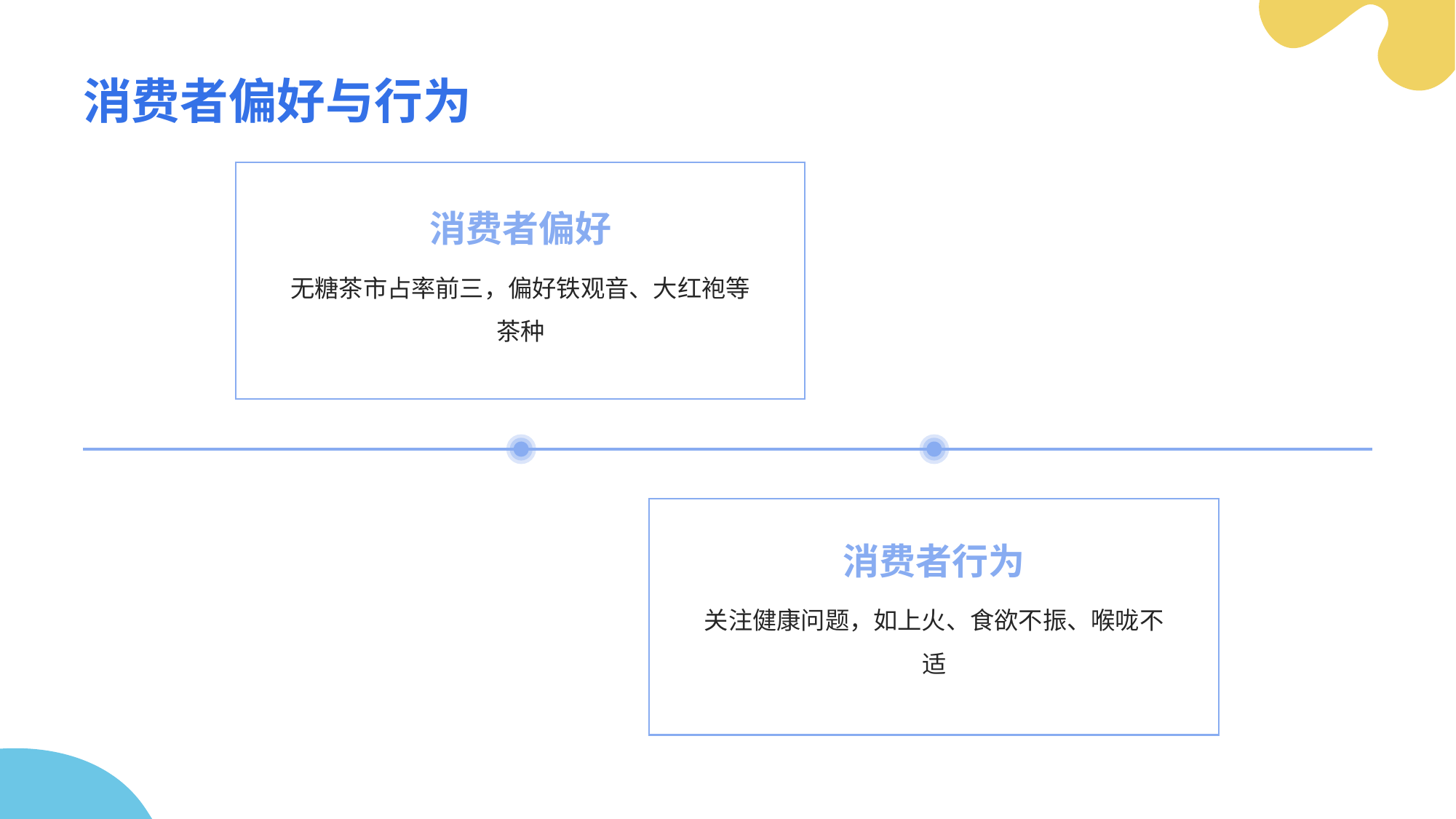

# 消费者偏好与行为

消费者偏好
无糖茶市占率前三，偏好铁观音、大红袍等茶种

消费者行为
关注健康问题，如上火、食欲不振、喉咙不适